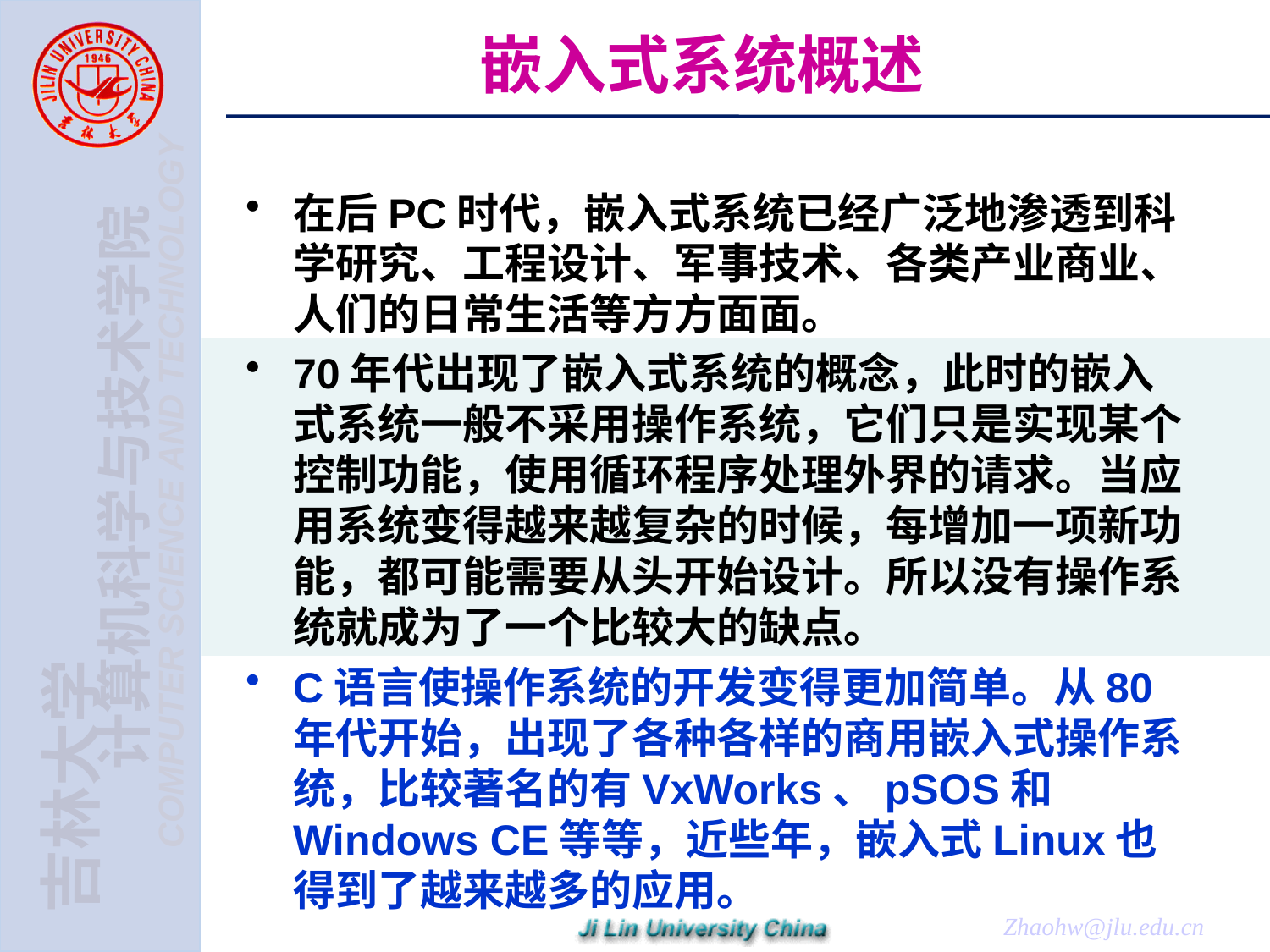

# 嵌入式系统概述
在后PC时代，嵌入式系统已经广泛地渗透到科学研究、工程设计、军事技术、各类产业商业、人们的日常生活等方方面面。
70年代出现了嵌入式系统的概念，此时的嵌入式系统一般不采用操作系统，它们只是实现某个控制功能，使用循环程序处理外界的请求。当应用系统变得越来越复杂的时候，每增加一项新功能，都可能需要从头开始设计。所以没有操作系统就成为了一个比较大的缺点。
C语言使操作系统的开发变得更加简单。从80年代开始，出现了各种各样的商用嵌入式操作系统，比较著名的有VxWorks、pSOS和Windows CE等等，近些年，嵌入式Linux也得到了越来越多的应用。